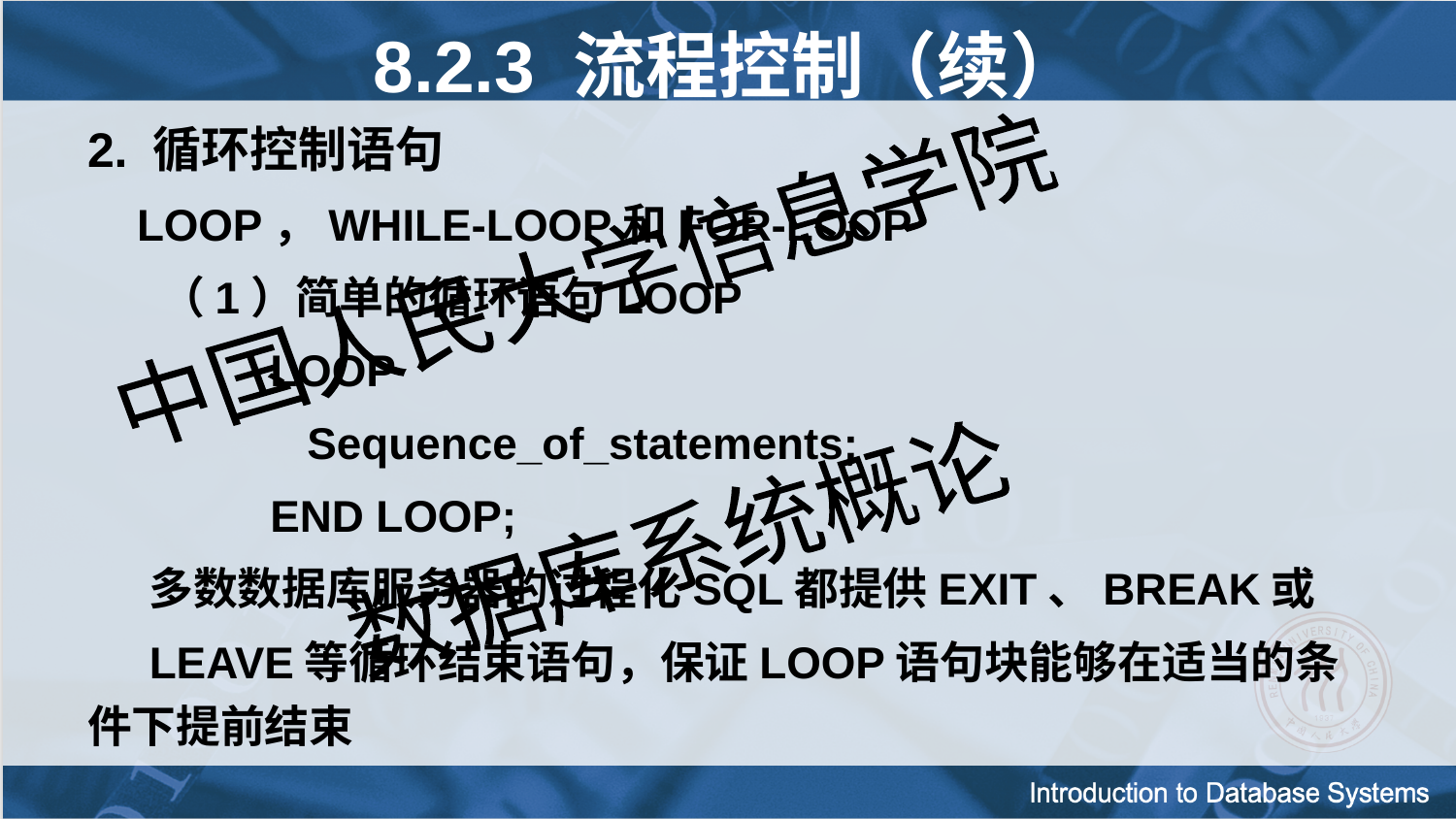

8.2.3 流程控制（续）
2. 循环控制语句
    LOOP，WHILE-LOOP和FOR-LOOP
（1）简单的循环语句LOOP
	   LOOP
	      Sequence_of_statements;
	   END LOOP;
     多数数据库服务器的过程化SQL都提供EXIT、BREAK或
     LEAVE等循环结束语句，保证LOOP语句块能够在适当的条件下提前结束